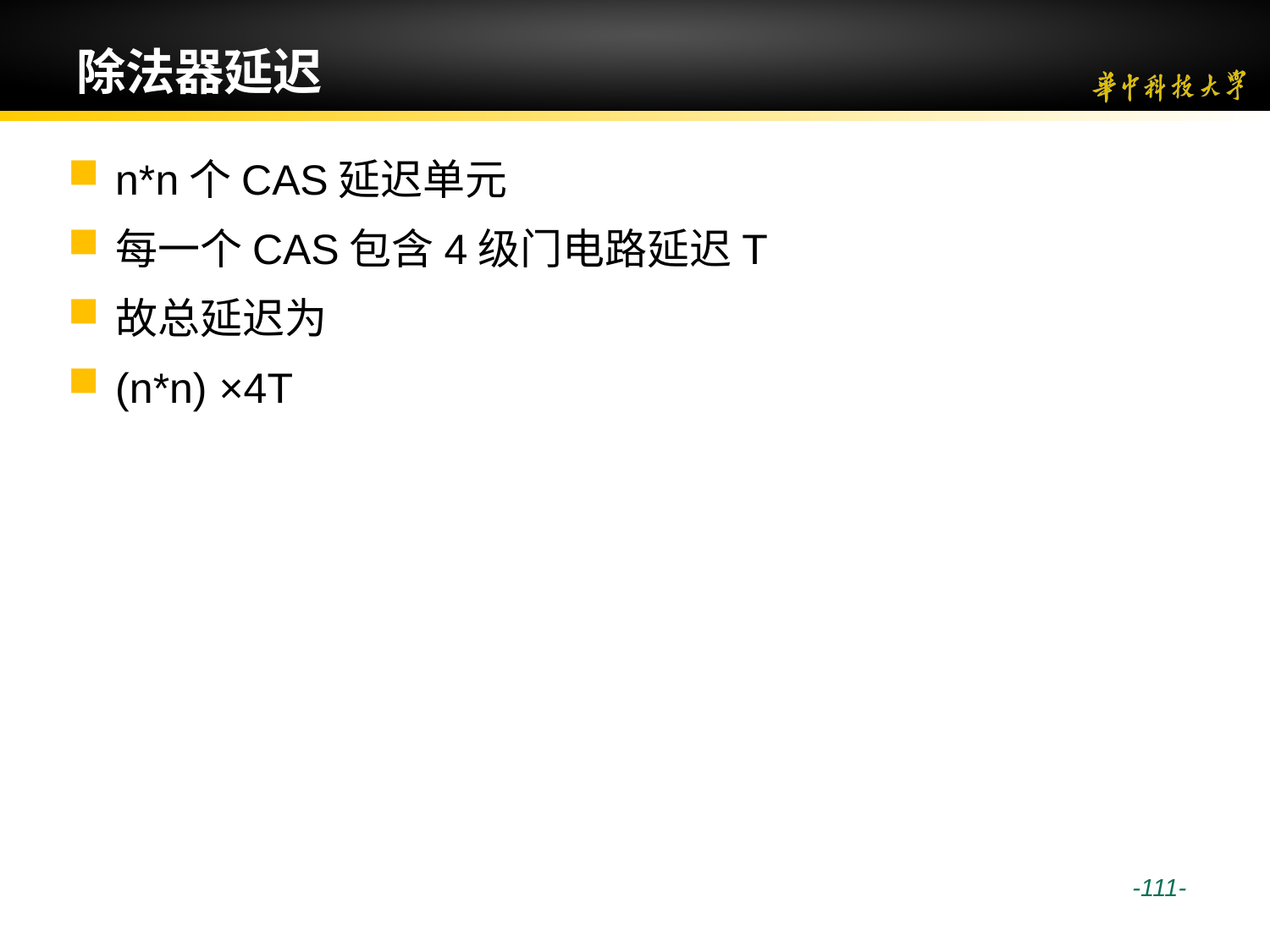

# 除法器延迟
n*n个CAS延迟单元
每一个CAS包含4级门电路延迟T
故总延迟为
(n*n) ×4T

 -111-